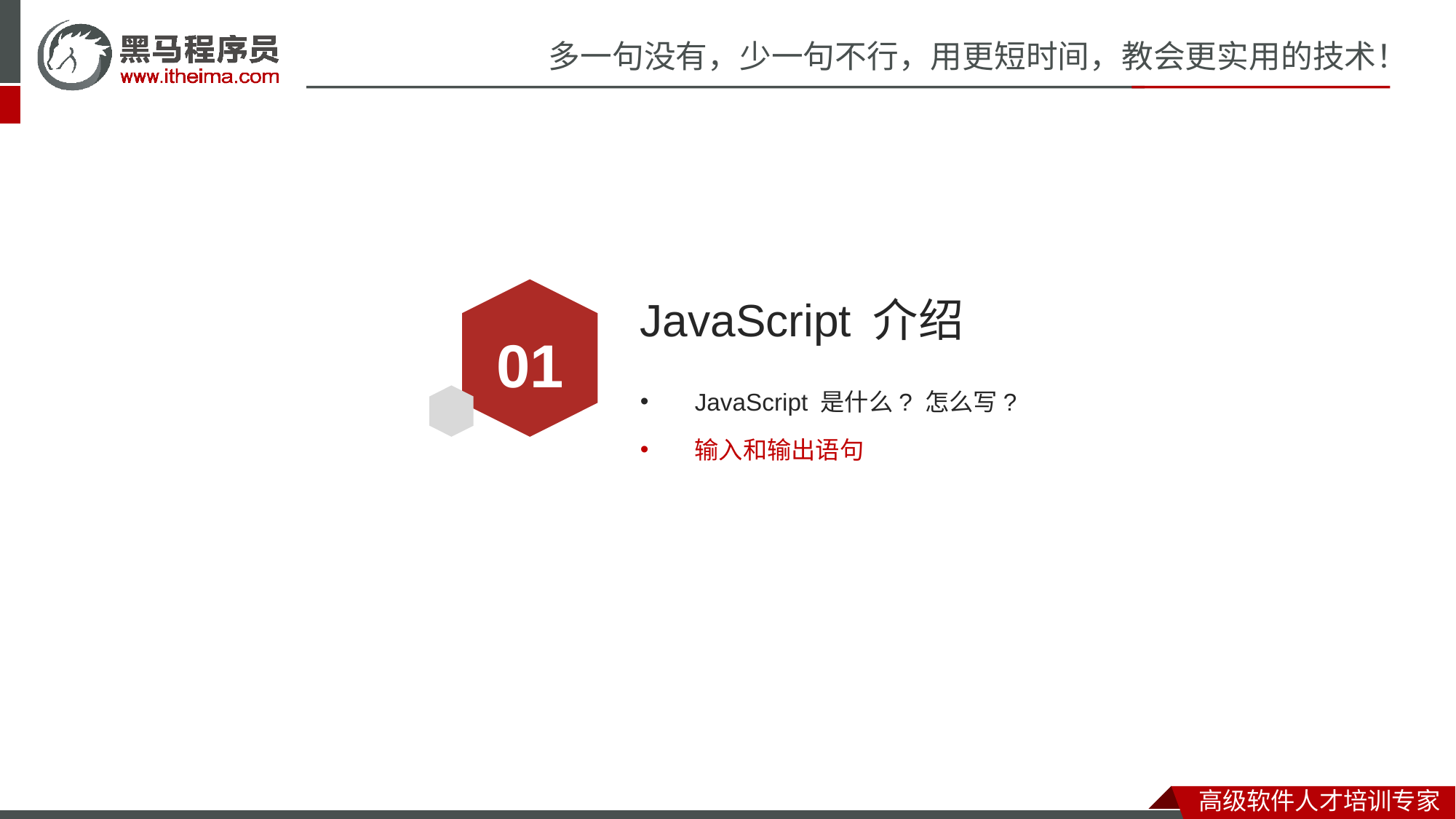

# JavaScript 介绍
01
JavaScript 是什么? 怎么写?
输入和输出语句